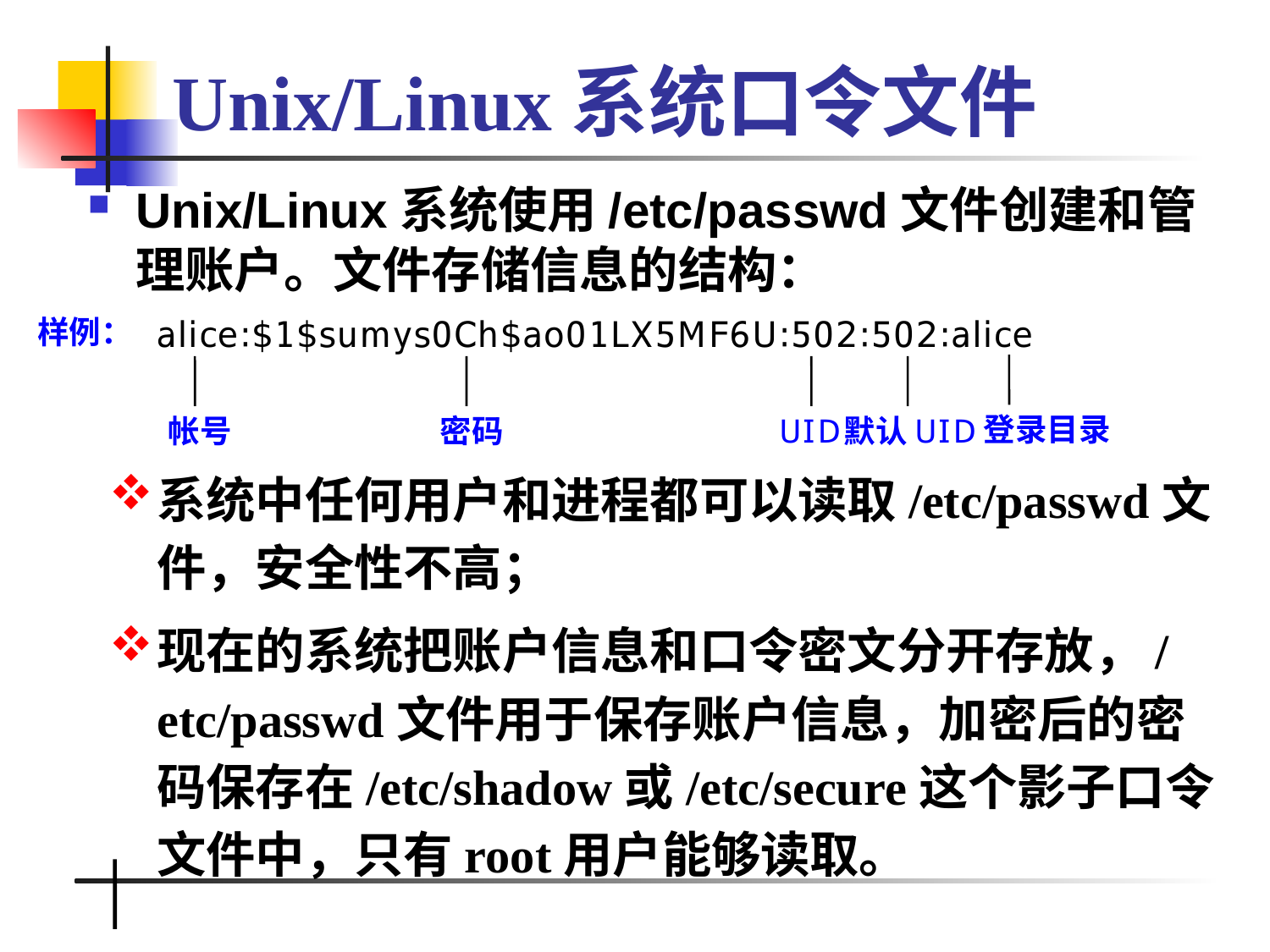

# Unix/Linux系统口令文件
Unix/Linux系统使用/etc/passwd文件创建和管理账户。文件存储信息的结构：
样例：
alice:$1$sumys0Ch$ao01LX5MF6U:502:502:alice

登录目录
帐号
密码
UID
默认UID
系统中任何用户和进程都可以读取/etc/passwd文件，安全性不高；
现在的系统把账户信息和口令密文分开存放，/etc/passwd文件用于保存账户信息，加密后的密码保存在/etc/shadow或/etc/secure这个影子口令文件中，只有root用户能够读取。